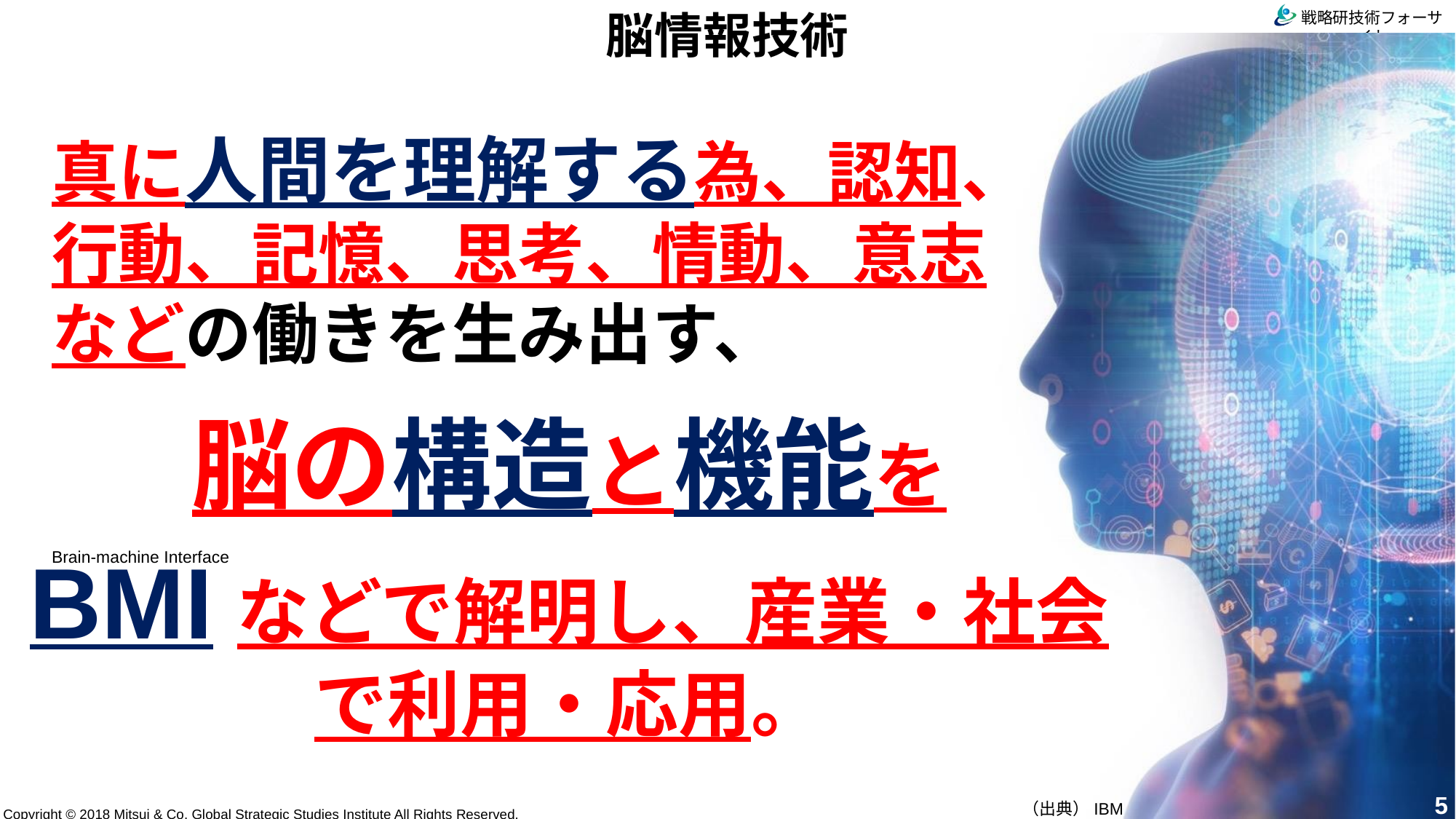

脳情報技術

真に人間を理解する為、認知、行動、記憶、思考、情動、意志などの働きを生み出す、
脳の構造と機能を

BMIなどで解明し、産業・社会で利用・応用。
Brain-machine Interface
5
（出典）IBM